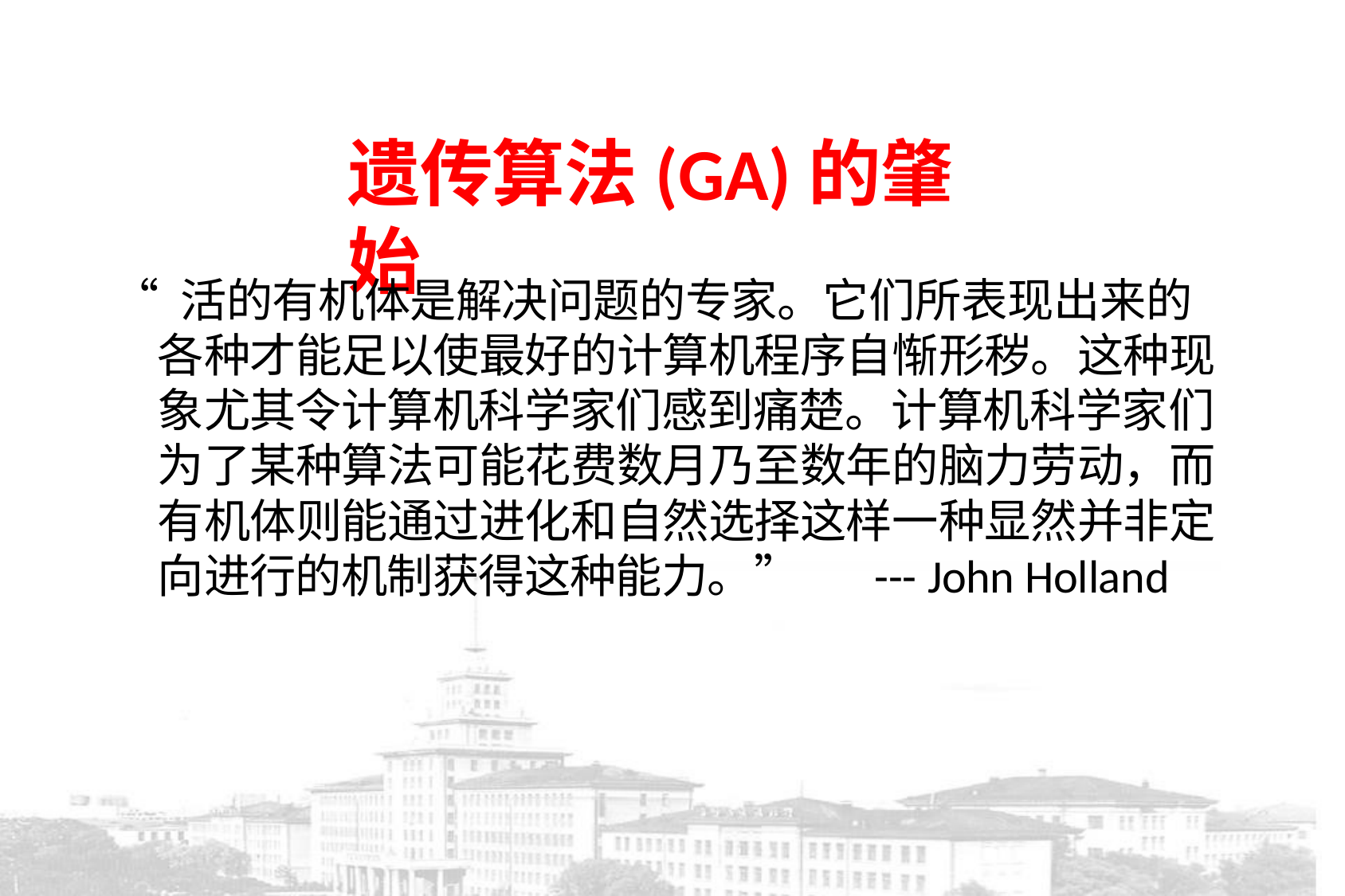

# 遗传算法(GA)的肇始
“ 活的有机体是解决问题的专家。它们所表现出来的各种才能足以使最好的计算机程序自惭形秽。这种现象尤其令计算机科学家们感到痛楚。计算机科学家们为了某种算法可能花费数月乃至数年的脑力劳动，而有机体则能通过进化和自然选择这样一种显然并非定向进行的机制获得这种能力。”	--- John Holland